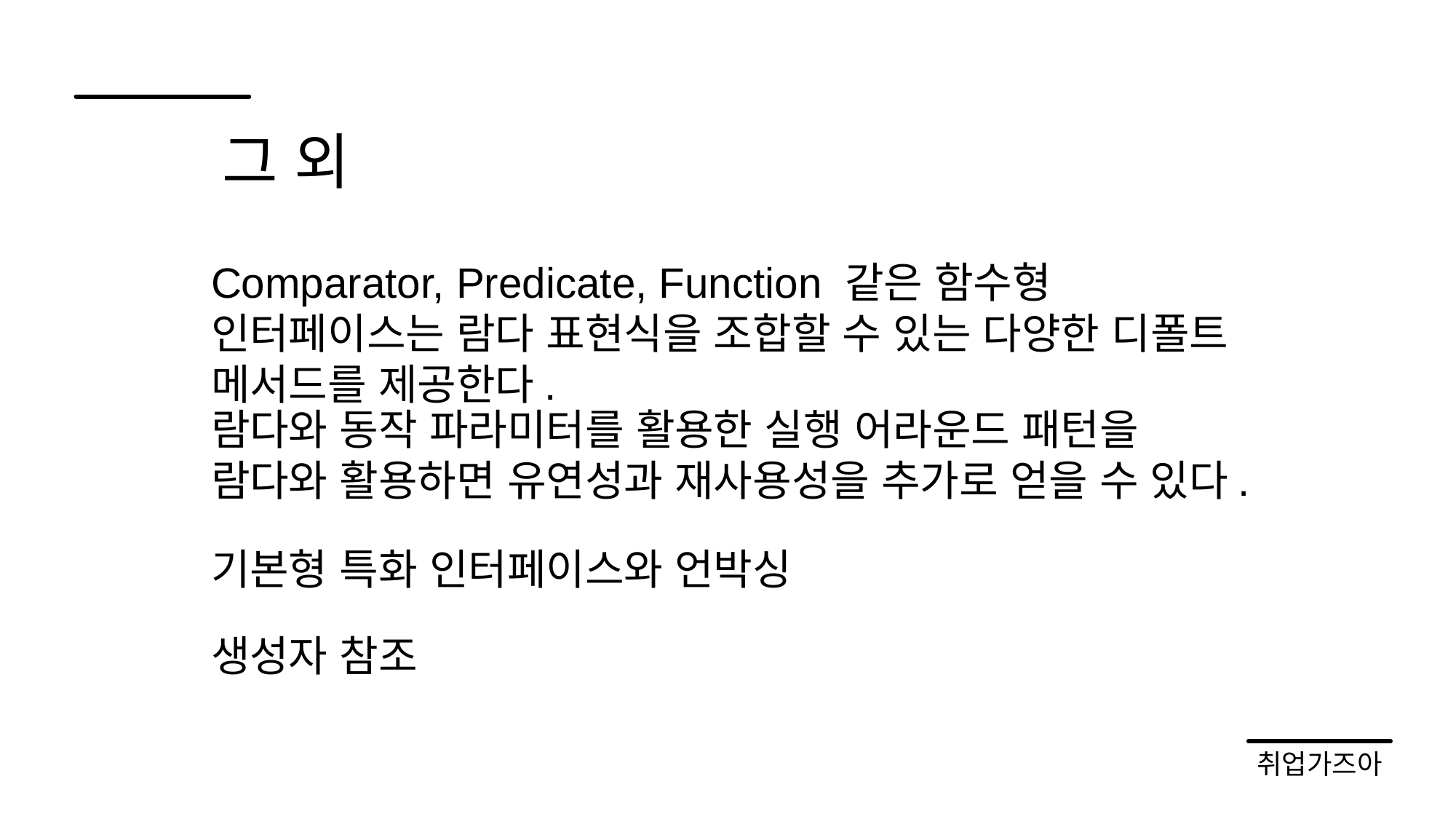

그 외
Comparator, Predicate, Function 같은 함수형 인터페이스는 람다 표현식을 조합할 수 있는 다양한 디폴트 메서드를 제공한다.
람다와 동작 파라미터를 활용한 실행 어라운드 패턴을 람다와 활용하면 유연성과 재사용성을 추가로 얻을 수 있다.
기본형 특화 인터페이스와 언박싱
생성자 참조

취업가즈아